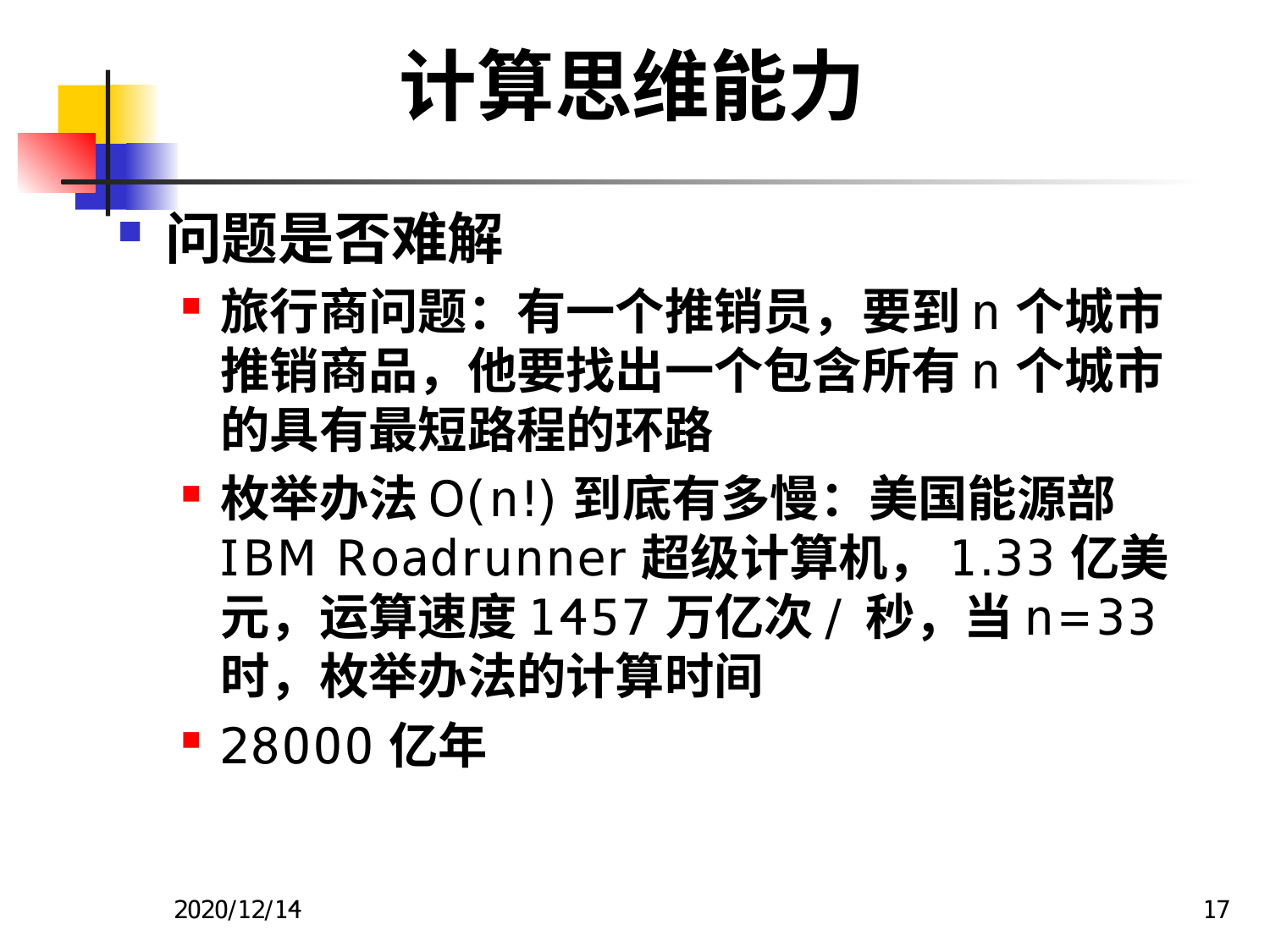

# 计算思维能力
问题是否难解
旅行商问题：有一个推销员，要到n个城市推销商品，他要找出一个包含所有n个城市的具有最短路程的环路
枚举办法O(n!)到底有多慢：美国能源部IBM Roadrunner超级计算机，1.33亿美元，运算速度1457万亿次/秒，当n=33时，枚举办法的计算时间
28000亿年
2020/12/14
17